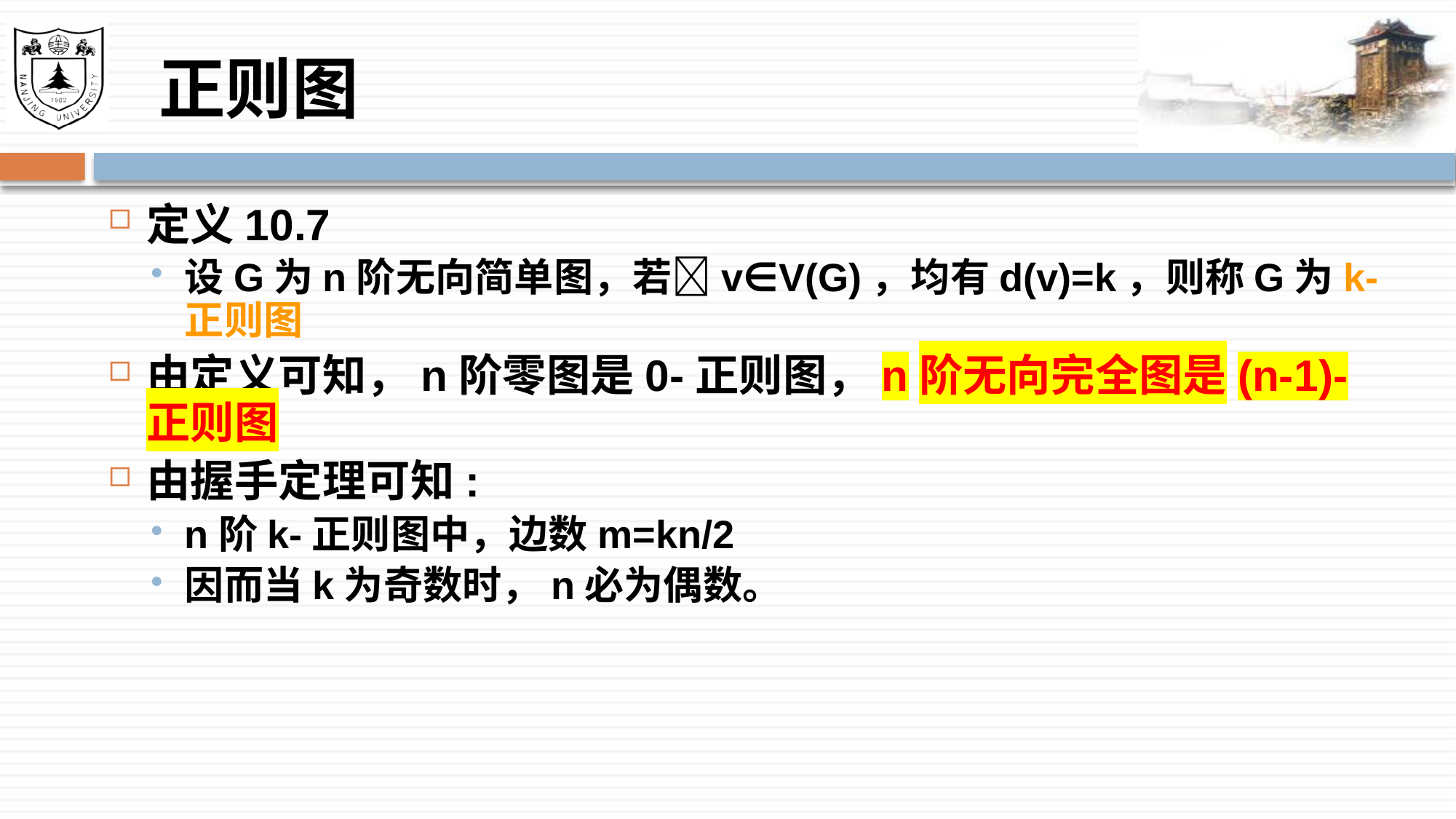

# 正则图
定义10.7
设G为n阶无向简单图，若∀v∈V(G)，均有d(v)=k，则称G为k-正则图
由定义可知，n阶零图是0-正则图，n阶无向完全图是(n-1)-正则图
由握手定理可知:
n阶k-正则图中，边数m=kn/2
因而当k为奇数时，n必为偶数。